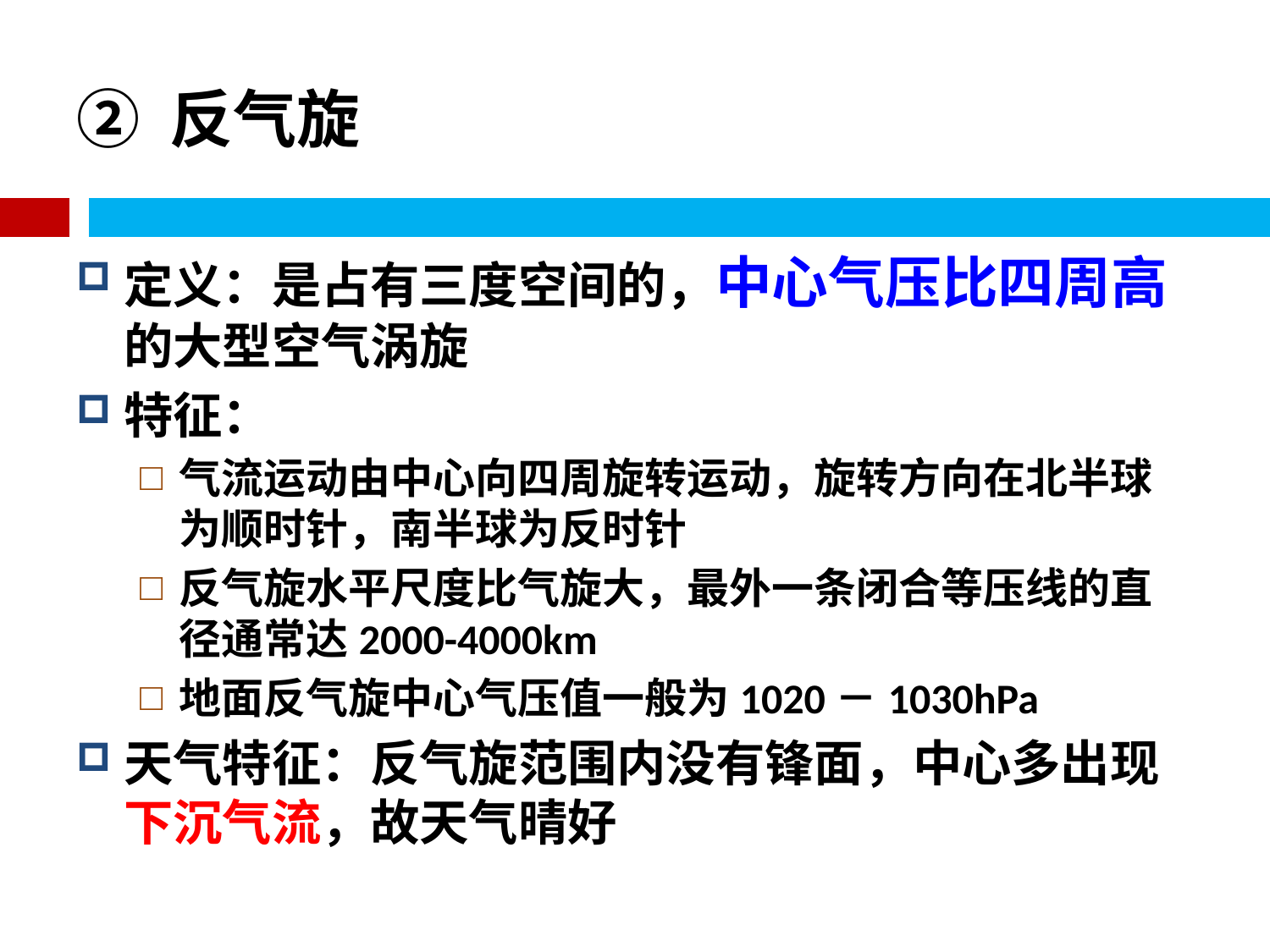

# ② 反气旋
定义：是占有三度空间的，中心气压比四周高的大型空气涡旋
特征：
气流运动由中心向四周旋转运动，旋转方向在北半球为顺时针，南半球为反时针
反气旋水平尺度比气旋大，最外一条闭合等压线的直径通常达2000-4000km
地面反气旋中心气压值一般为1020－1030hPa
天气特征：反气旋范围内没有锋面，中心多出现下沉气流，故天气晴好